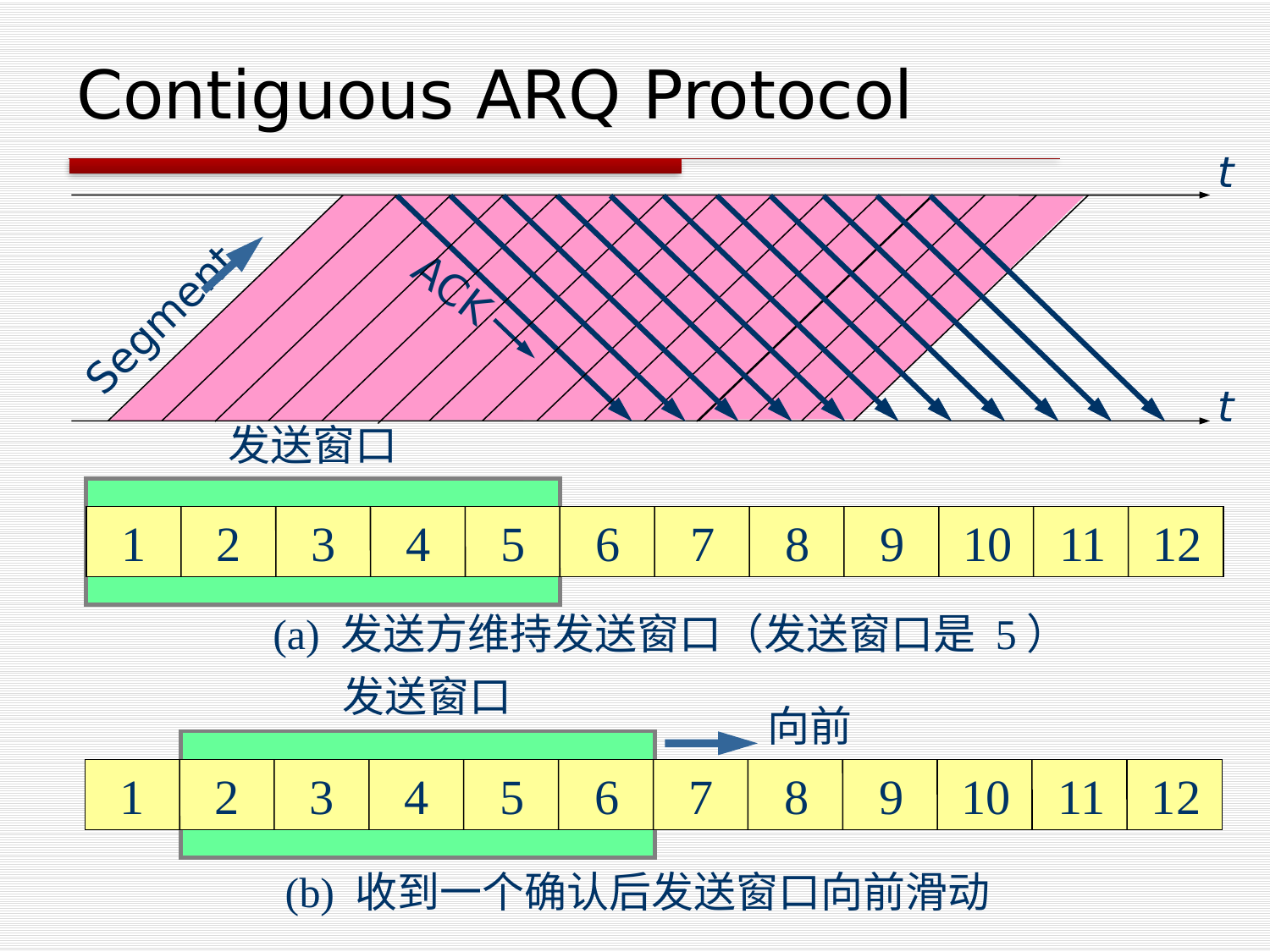

# Contiguous ARQ Protocol
t

ACK
Segment

t
发送窗口

1
2

3

4

5

6

7

8

9

10

11

12
(a) 发送方维持发送窗口（发送窗口是 5）
发送窗口
向前

1
2

3

4

5

6

7

8

9

10

11

12
(b) 收到一个确认后发送窗口向前滑动